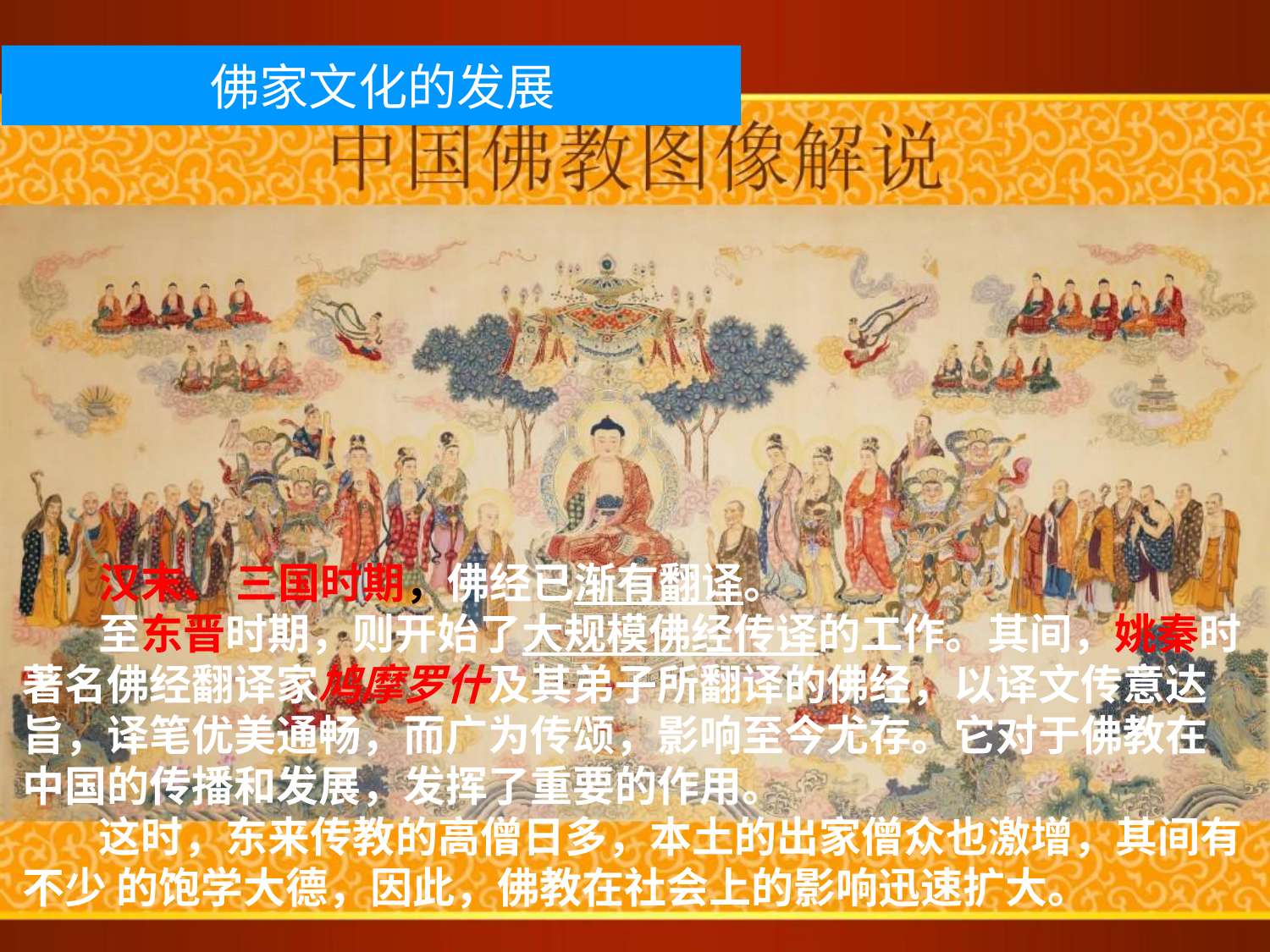

佛家文化的发展
       汉末、 三国时期，佛经已渐有翻译。
       至东晋时期，则开始了大规模佛经传译的工作。其间，姚秦时著名佛经翻译家鸠摩罗什及其弟子所翻译的佛经，以译文传意达旨，译笔优美通畅，而广为传颂，影响至今尤存。它对于佛教在中国的传播和发展，发挥了重要的作用。
       这时，东来传教的高僧日多，本土的出家僧众也激增，其间有不少 的饱学大德，因此，佛教在社会上的影响迅速扩大。